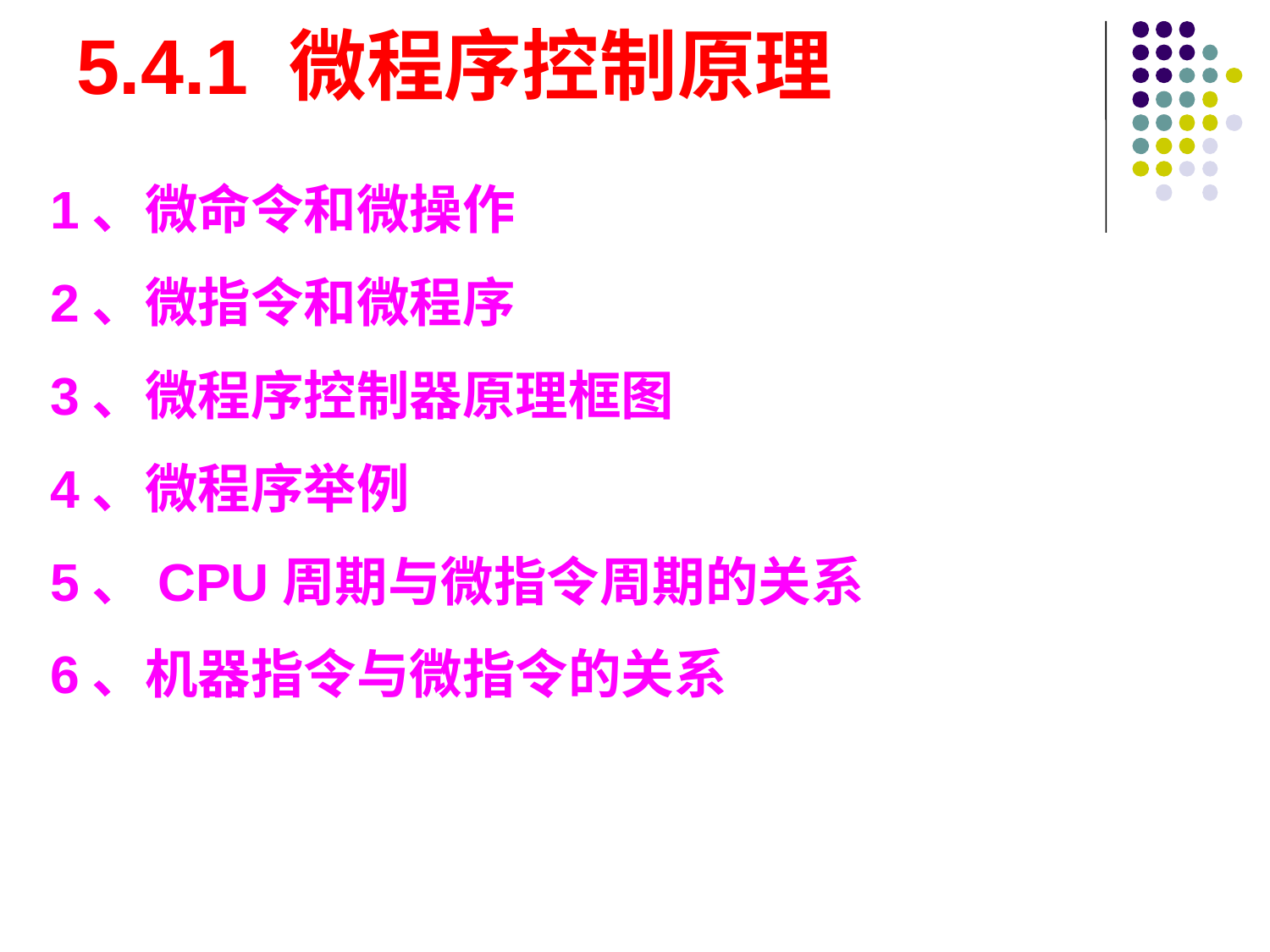

# 5.4.1 微程序控制原理
1、微命令和微操作
2、微指令和微程序
3、微程序控制器原理框图
4、微程序举例
5、CPU周期与微指令周期的关系
6、机器指令与微指令的关系

43